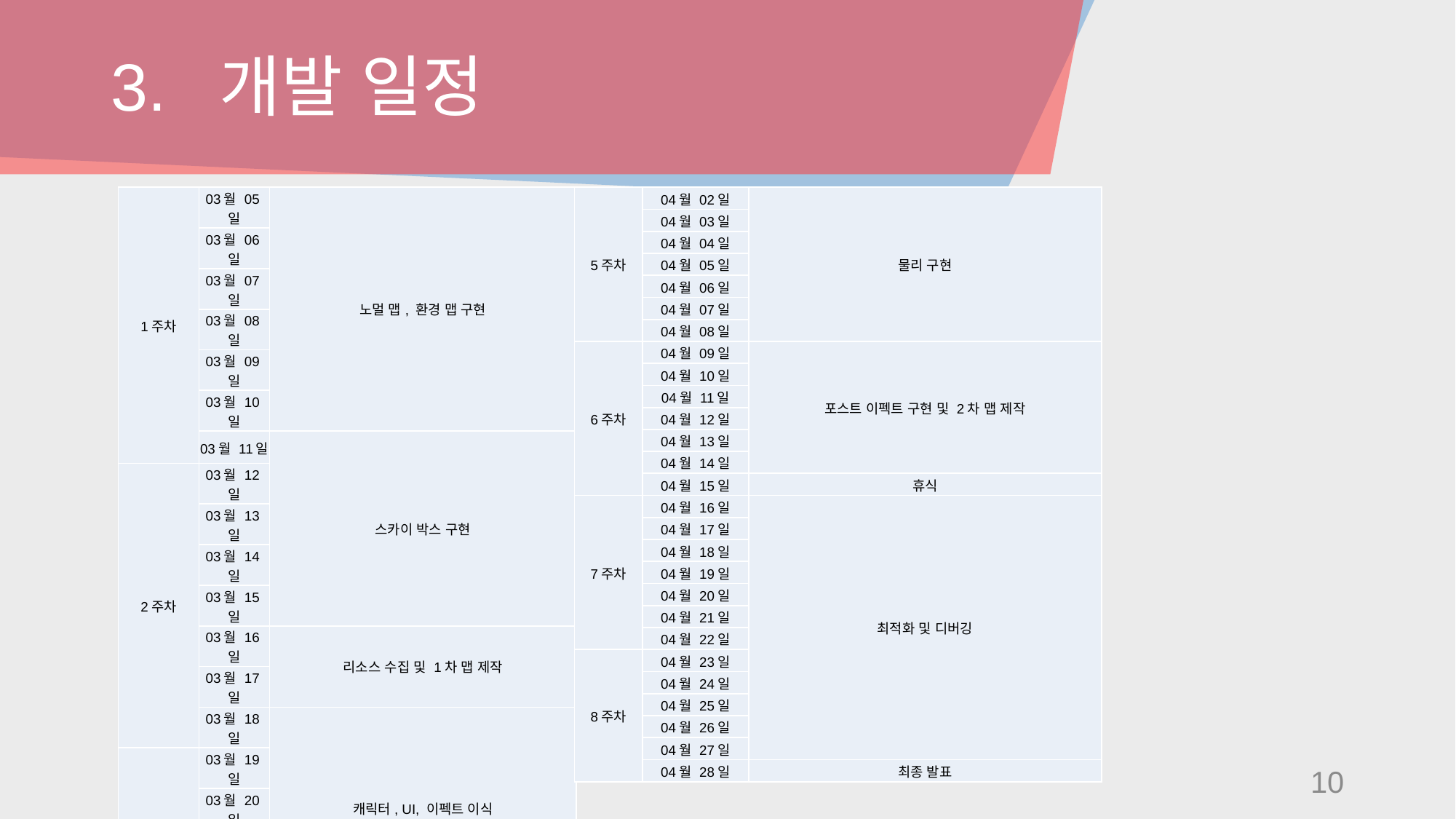

# 3.  개발 일정
| 1주차 | 03월 05일 | 노멀 맵, 환경 맵 구현 |
| --- | --- | --- |
|  | 03월 06일 |  |
|  | 03월 07일 |  |
|  | 03월 08일 |  |
|  | 03월 09일 |  |
|  | 03월 10일 |  |
|  | 03월 11일 | 스카이 박스 구현 |
| 2주차 | 03월 12일 |  |
|  | 03월 13일 |  |
|  | 03월 14일 |  |
|  | 03월 15일 |  |
|  | 03월 16일 | 리소스 수집 및 1차 맵 제작 |
|  | 03월 17일 |  |
|  | 03월 18일 | 캐릭터, UI, 이펙트 이식 |
| 3주차 | 03월 19일 |  |
|  | 03월 20일 |  |
|  | 03월 21일 |  |
|  | 03월 22일 |  |
|  | 03월 23일 | 디버깅 |
|  | 03월 24일 |  |
|  | 03월 25일 | 휴식 |
| 4주차 | 03월 26일 | 그림자 구현 |
|  | 03월 27일 |  |
|  | 03월 28일 |  |
|  | 03월 29일 |  |
|  | 03월 30일 |  |
|  | 03월 31일 |  |
|  | 04월 01일 |  |
| 5주차 | 04월 02일 | 물리 구현 |
| --- | --- | --- |
|  | 04월 03일 |  |
|  | 04월 04일 |  |
|  | 04월 05일 |  |
|  | 04월 06일 |  |
|  | 04월 07일 |  |
|  | 04월 08일 |  |
| 6주차 | 04월 09일 | 포스트 이펙트 구현 및 2차 맵 제작 |
|  | 04월 10일 |  |
|  | 04월 11일 |  |
|  | 04월 12일 |  |
|  | 04월 13일 |  |
|  | 04월 14일 |  |
|  | 04월 15일 | 휴식 |
| 7주차 | 04월 16일 | 최적화 및 디버깅 |
|  | 04월 17일 |  |
|  | 04월 18일 |  |
|  | 04월 19일 |  |
|  | 04월 20일 |  |
|  | 04월 21일 |  |
|  | 04월 22일 |  |
| 8주차 | 04월 23일 |  |
|  | 04월 24일 |  |
|  | 04월 25일 |  |
|  | 04월 26일 |  |
|  | 04월 27일 |  |
|  | 04월 28일 | 최종 발표 |
10